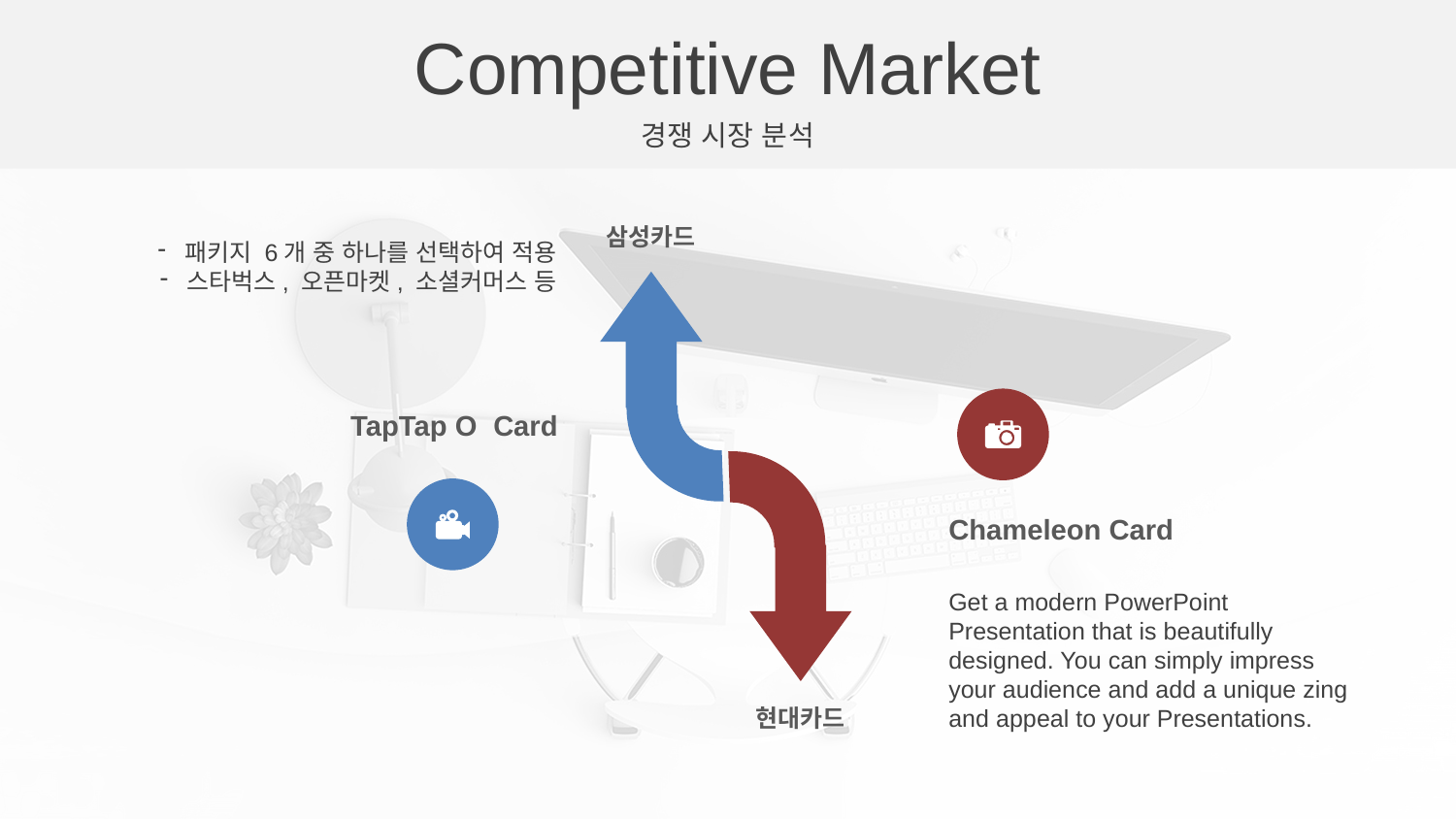

Competitive Market
경쟁 시장 분석
삼성카드
패키지 6개 중 하나를 선택하여 적용
스타벅스, 오픈마켓, 소셜커머스 등

TapTap O  Card

Chameleon Card
Get a modern PowerPoint  Presentation that is beautifully designed. You can simply impress your audience and add a unique zing and appeal to your Presentations.

현대카드